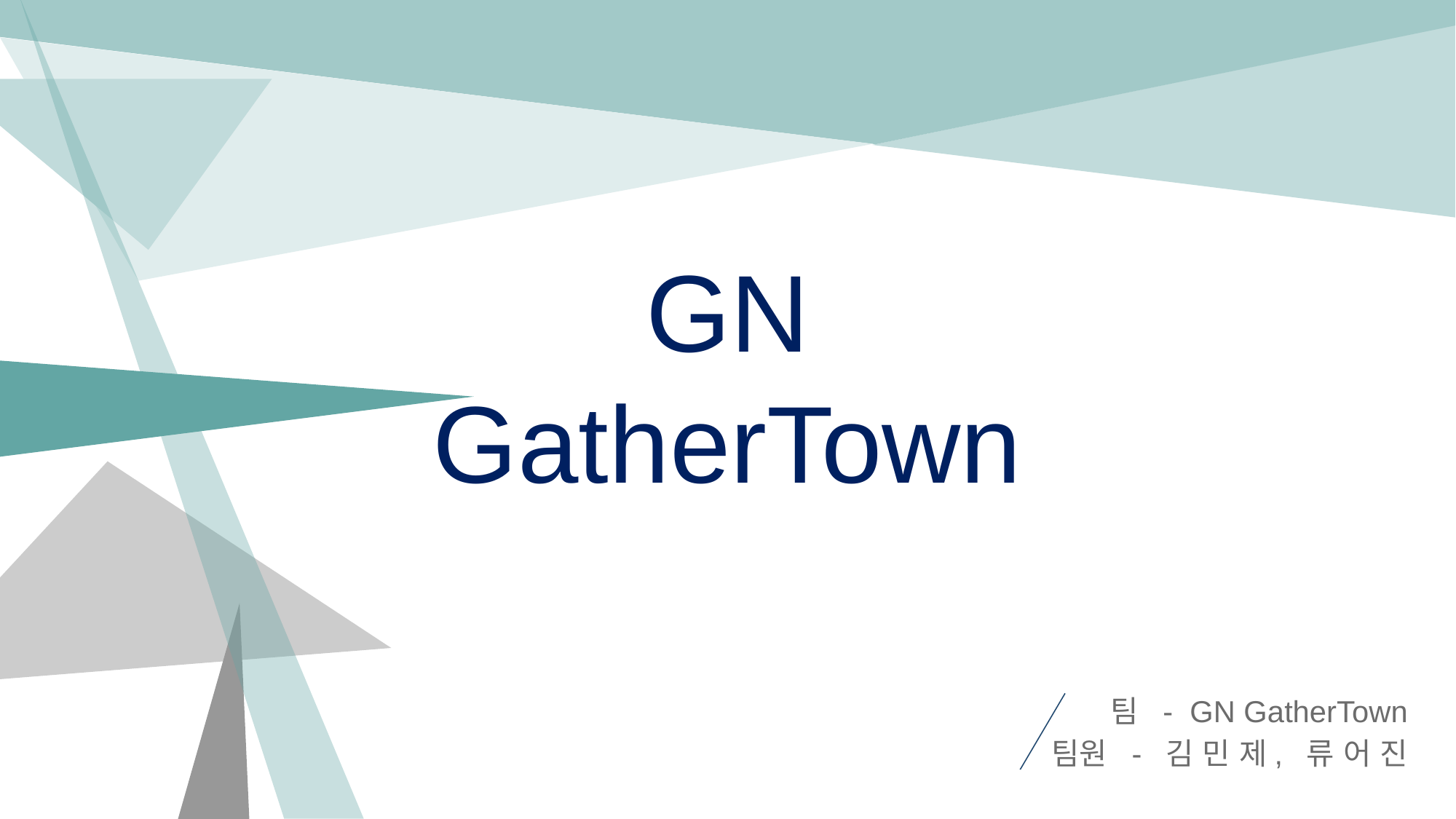

# GN GatherTown

팀  -  GN GatherTown
팀원  -  김 민 제,  류 어 진